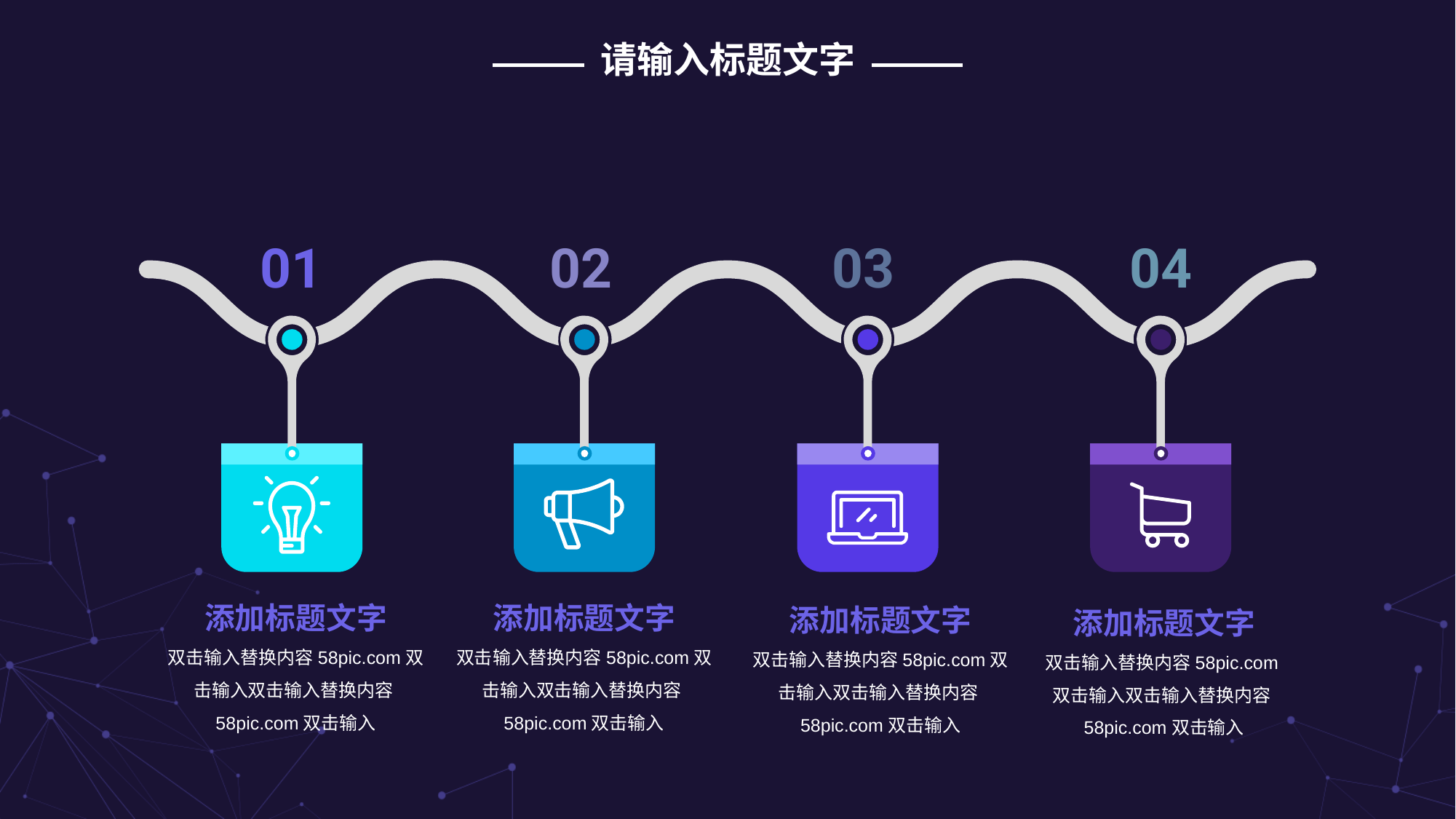

请输入标题文字
01
02
03
04

添加标题文字
双击输入替换内容58pic.com双击输入双击输入替换内容58pic.com双击输入

添加标题文字
双击输入替换内容58pic.com双击输入双击输入替换内容58pic.com双击输入
添加标题文字
双击输入替换内容58pic.com双击输入双击输入替换内容58pic.com双击输入
添加标题文字
双击输入替换内容58pic.com双击输入双击输入替换内容58pic.com双击输入